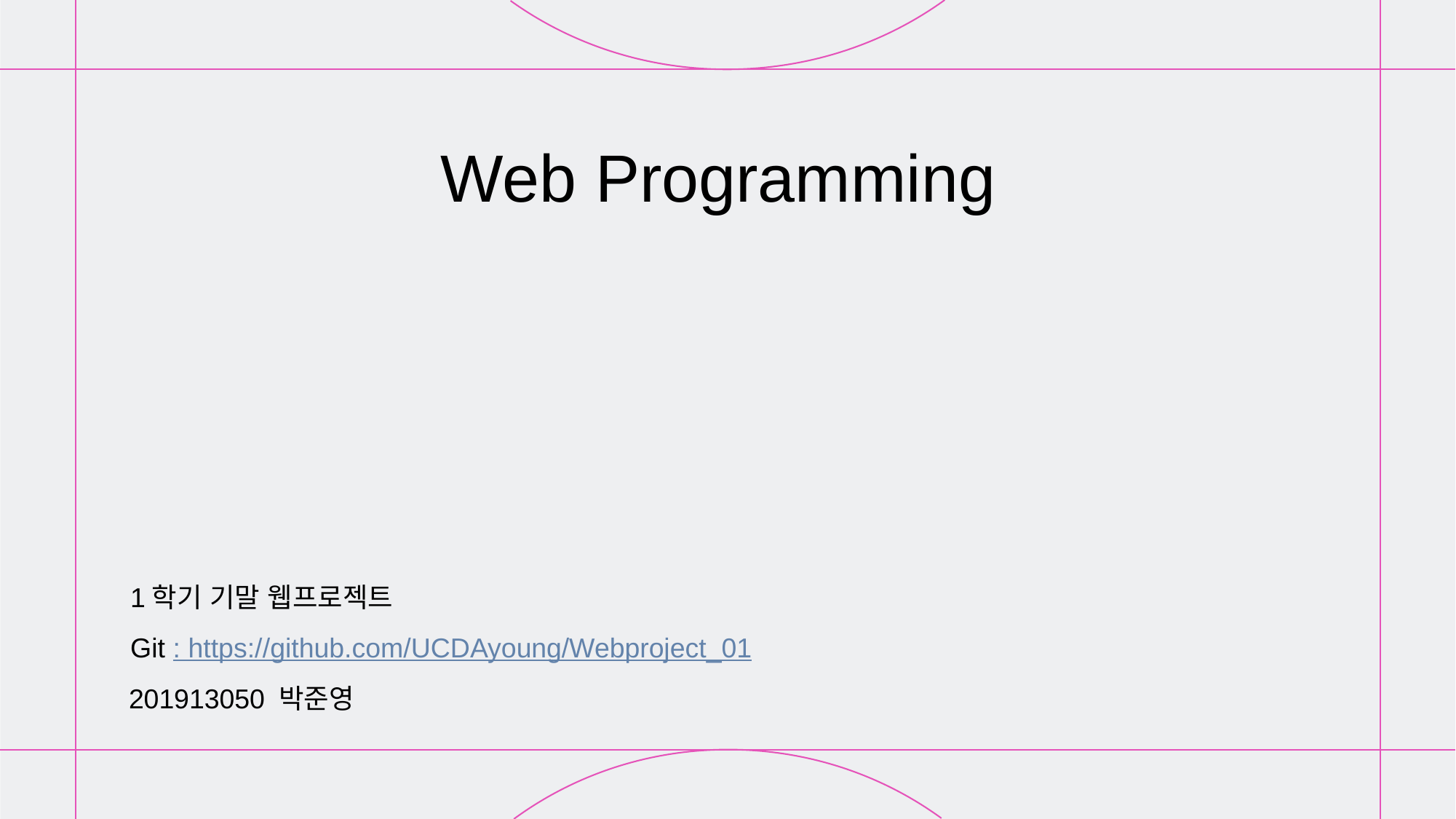

Web Programming
1학기 기말 웹프로젝트
Git : https://github.com/UCDAyoung/Webproject_01
201913050 박준영